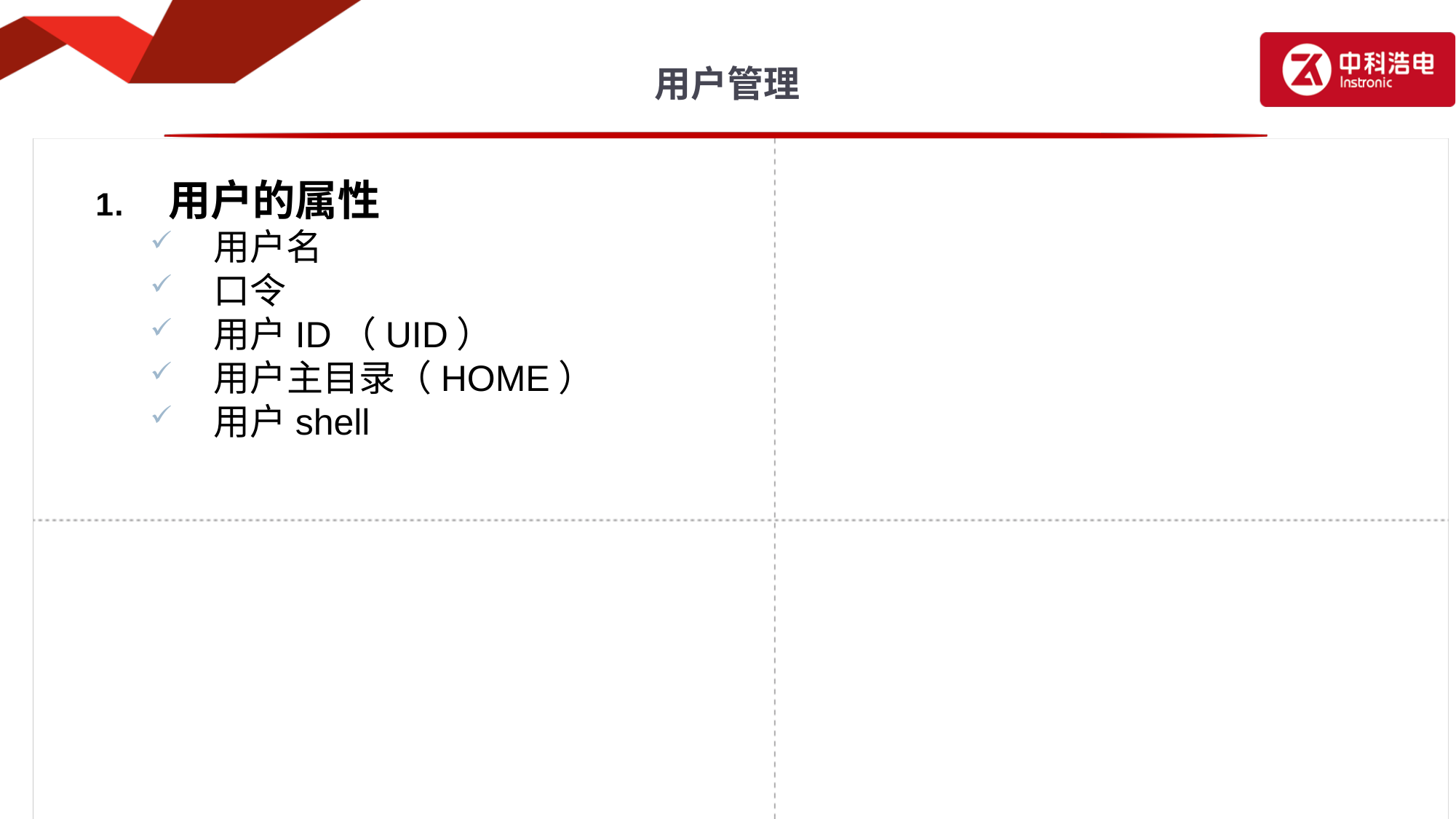

# 用户管理
用户的属性
用户名
口令
用户ID（UID）
用户主目录（HOME）
用户shell